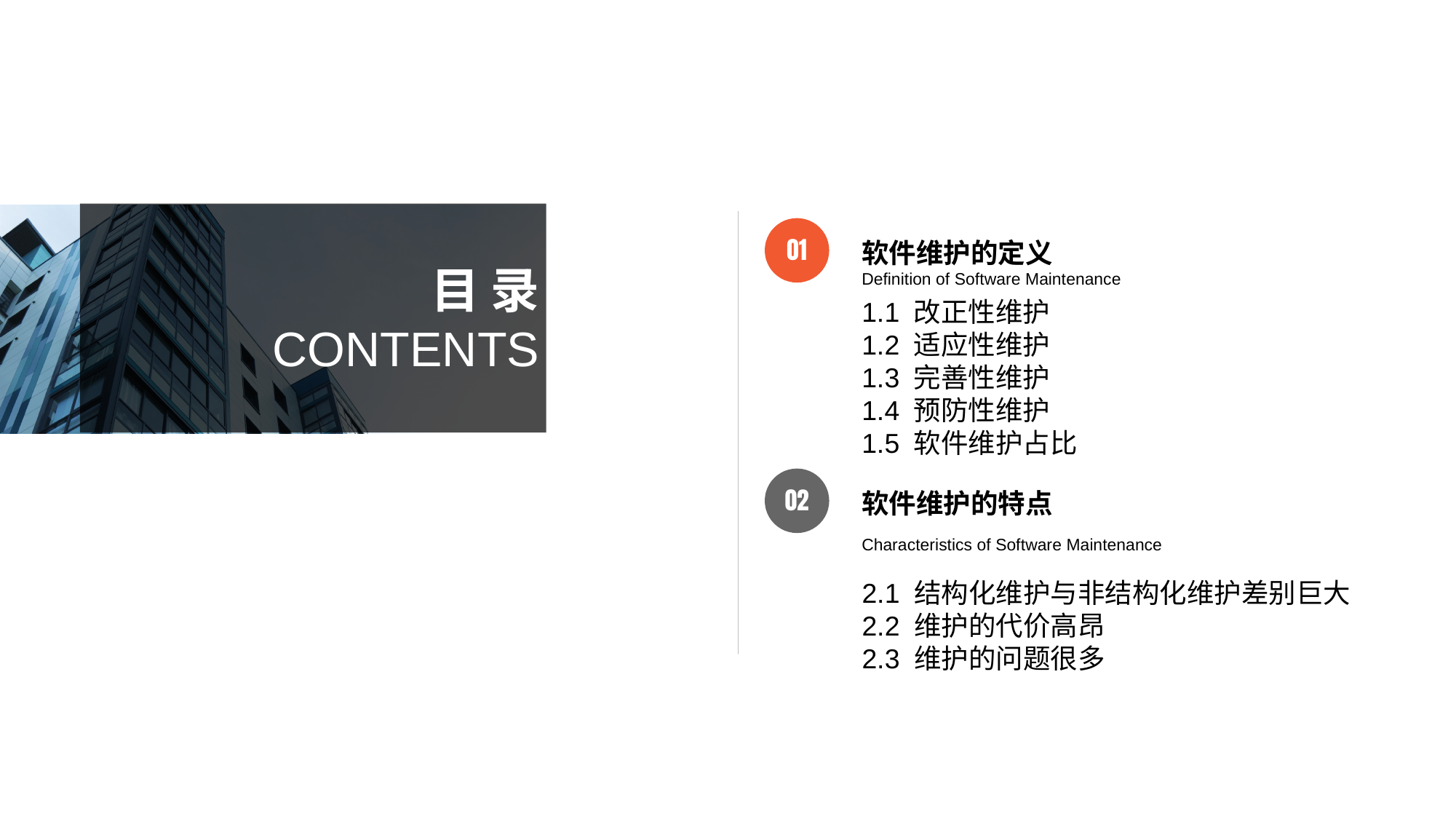

01
软件维护的定义
Definition of Software Maintenance
目 录
CONTENTS
02
软件维护的特点
Characteristics of Software Maintenance
1.1 改正性维护
1.2 适应性维护
1.3 完善性维护
1.4 预防性维护
1.5 软件维护占比
2.1 结构化维护与非结构化维护差别巨大
2.2 维护的代价高昂
2.3 维护的问题很多